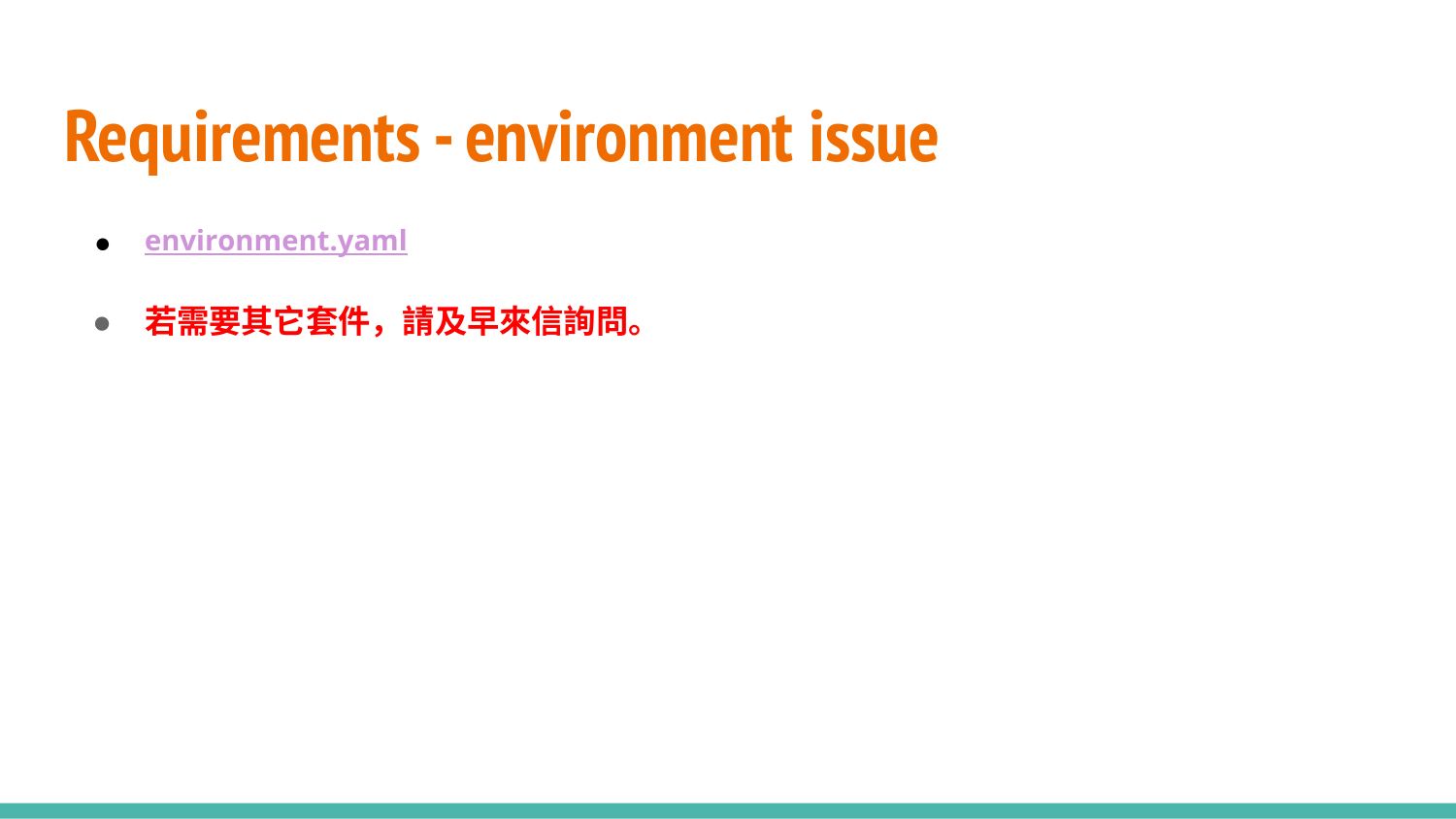

# Requirements - environment issue
environment.yaml
若需要其它套件，請及早來信詢問。